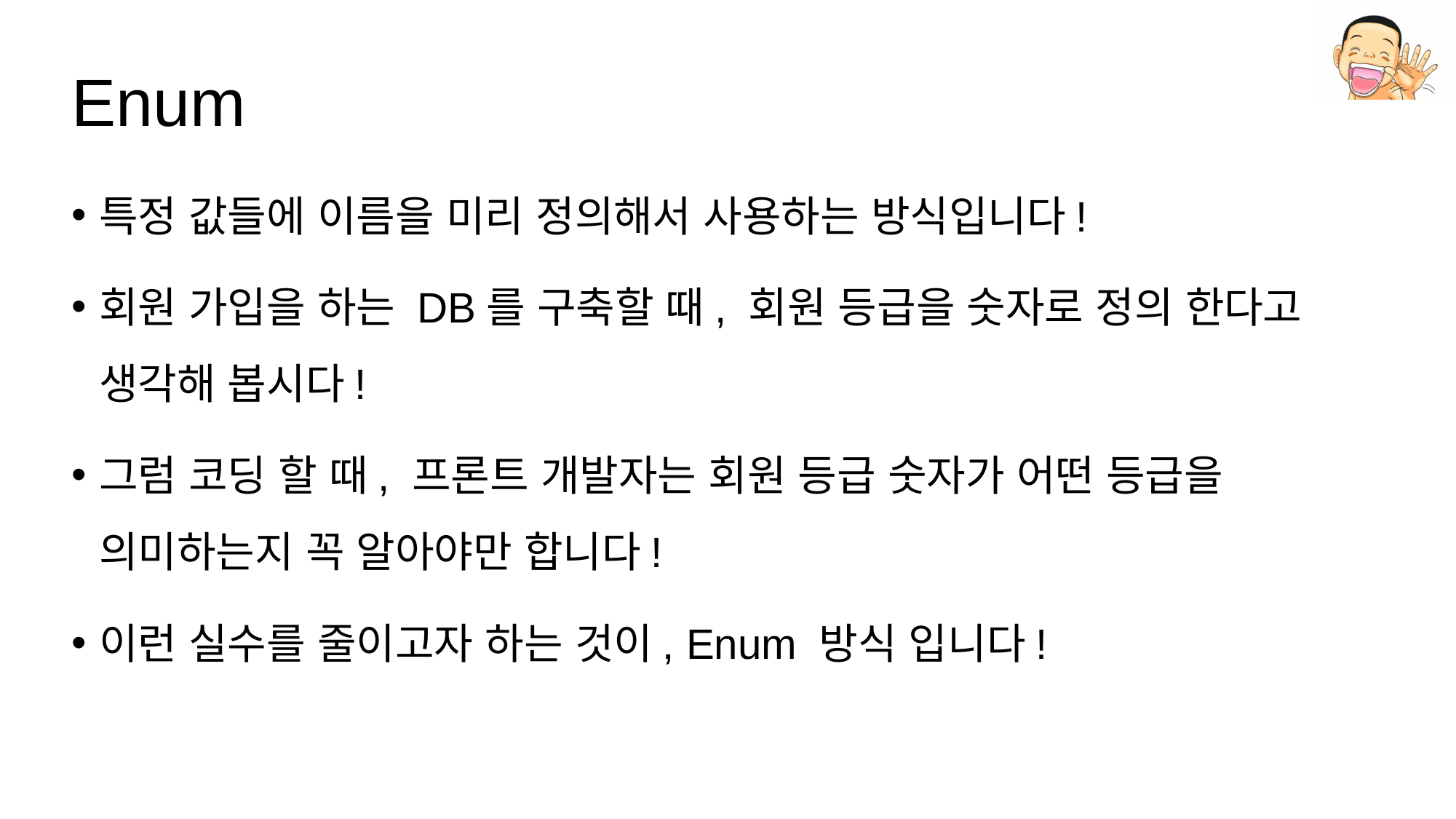

# Enum
특정 값들에 이름을 미리 정의해서 사용하는 방식입니다!
회원 가입을 하는 DB를 구축할 때, 회원 등급을 숫자로 정의 한다고 생각해 봅시다!
그럼 코딩 할 때, 프론트 개발자는 회원 등급 숫자가 어떤 등급을 의미하는지 꼭 알아야만 합니다!
이런 실수를 줄이고자 하는 것이, Enum 방식 입니다!